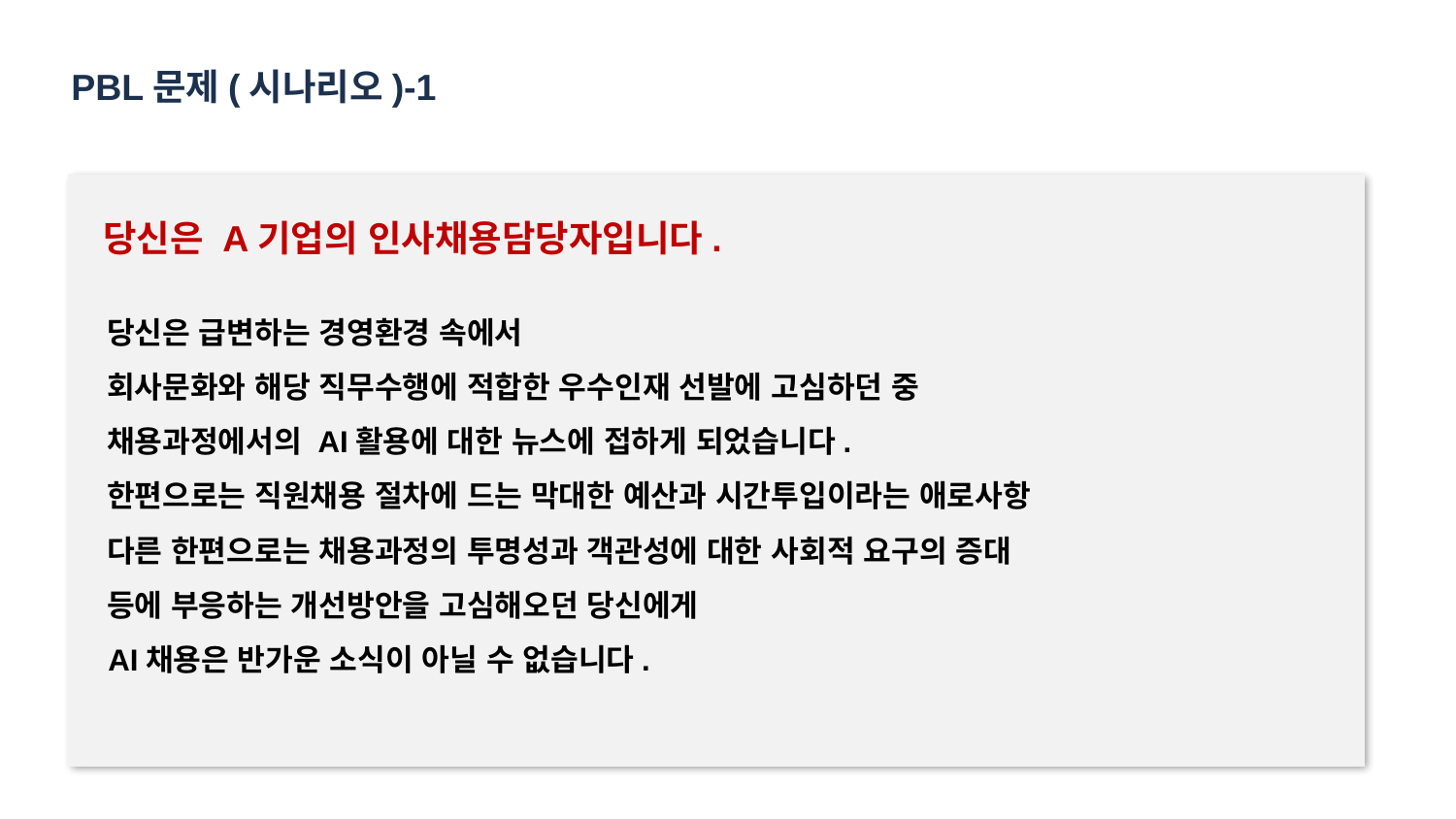

PBL문제(시나리오)-1

  당신은 A기업의 인사채용담당자입니다.

  당신은 급변하는 경영환경 속에서
  회사문화와 해당 직무수행에 적합한 우수인재 선발에 고심하던 중
  채용과정에서의 AI활용에 대한 뉴스에 접하게 되었습니다.
  한편으로는 직원채용 절차에 드는 막대한 예산과 시간투입이라는 애로사항
  다른 한편으로는 채용과정의 투명성과 객관성에 대한 사회적 요구의 증대
  등에 부응하는 개선방안을 고심해오던 당신에게
   AI채용은 반가운 소식이 아닐 수 없습니다.